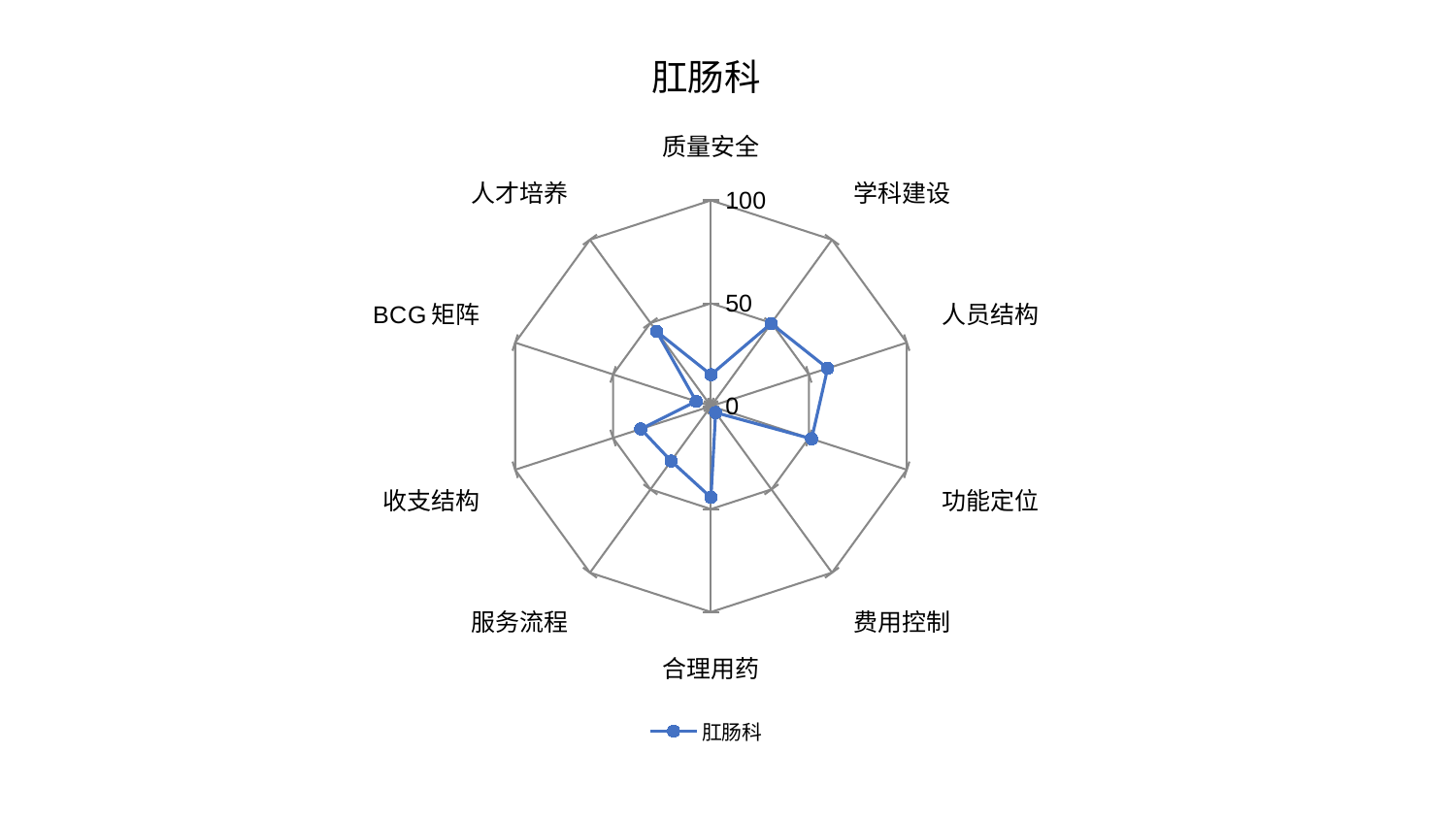

### Chart: 肛肠科

| Category | 肛肠科 |
|---|---|
| 质量安全 | 15.297286402782087 |
| 学科建设 | 49.69043391257731 |
| 人员结构 | 59.57345509314078 |
| 功能定位 | 51.41793842229576 |
| 费用控制 | 3.8590450878063933 |
| 合理用药 | 44.36228317925067 |
| 服务流程 | 32.95839121213538 |
| 收支结构 | 35.85124007377802 |
| BCG矩阵 | 7.558735986413489 |
| 人才培养 | 44.910740800018495 |
117